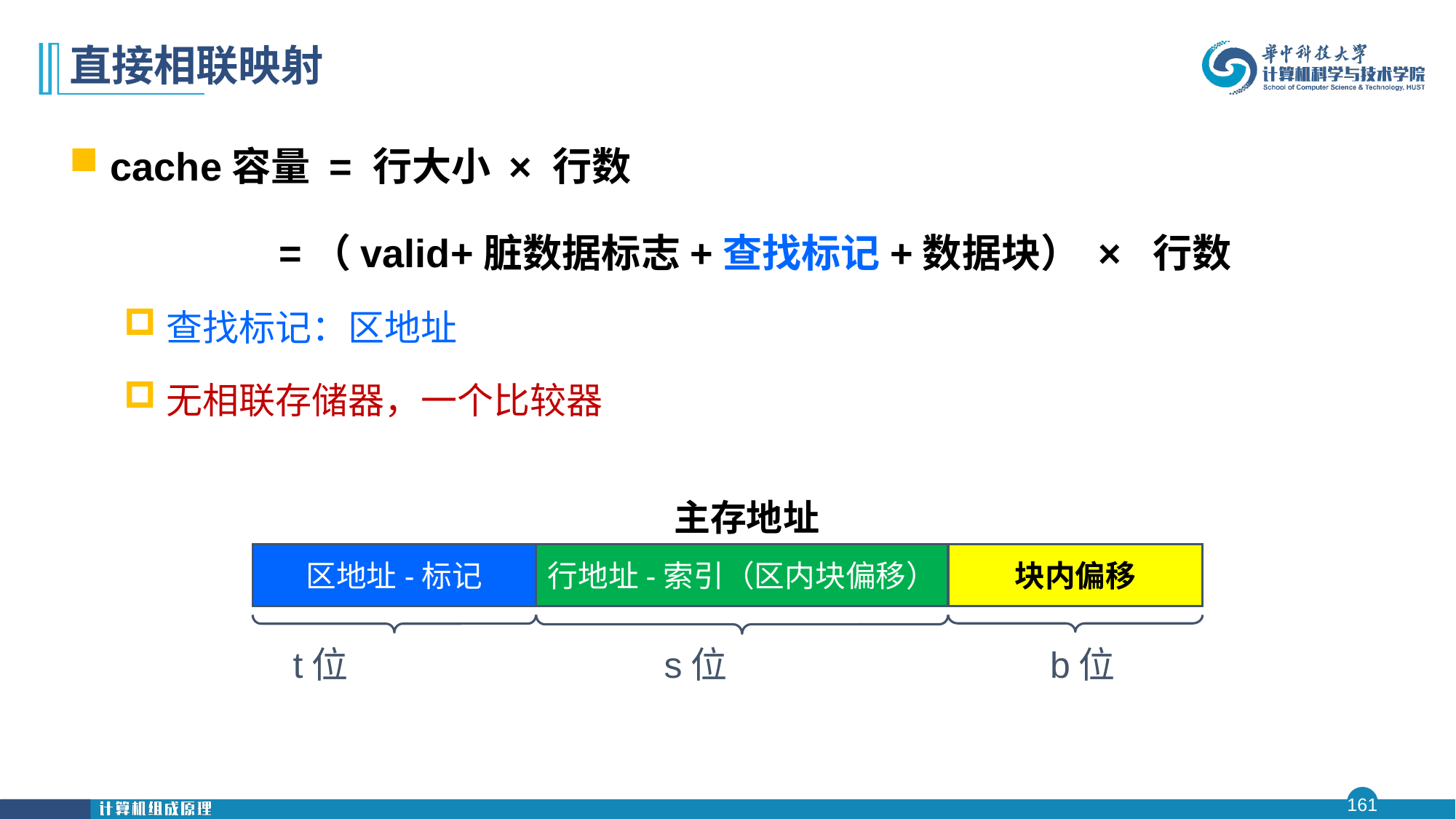

# 直接相联映射
cache容量 = 行大小 × 行数
           　      =（valid+脏数据标志+查找标记+数据块） ×  行数
查找标记：区地址
无相联存储器，一个比较器

主存地址

块内偏移
区地址-标记
行地址-索引（区内块偏移）
t位
s位
b位